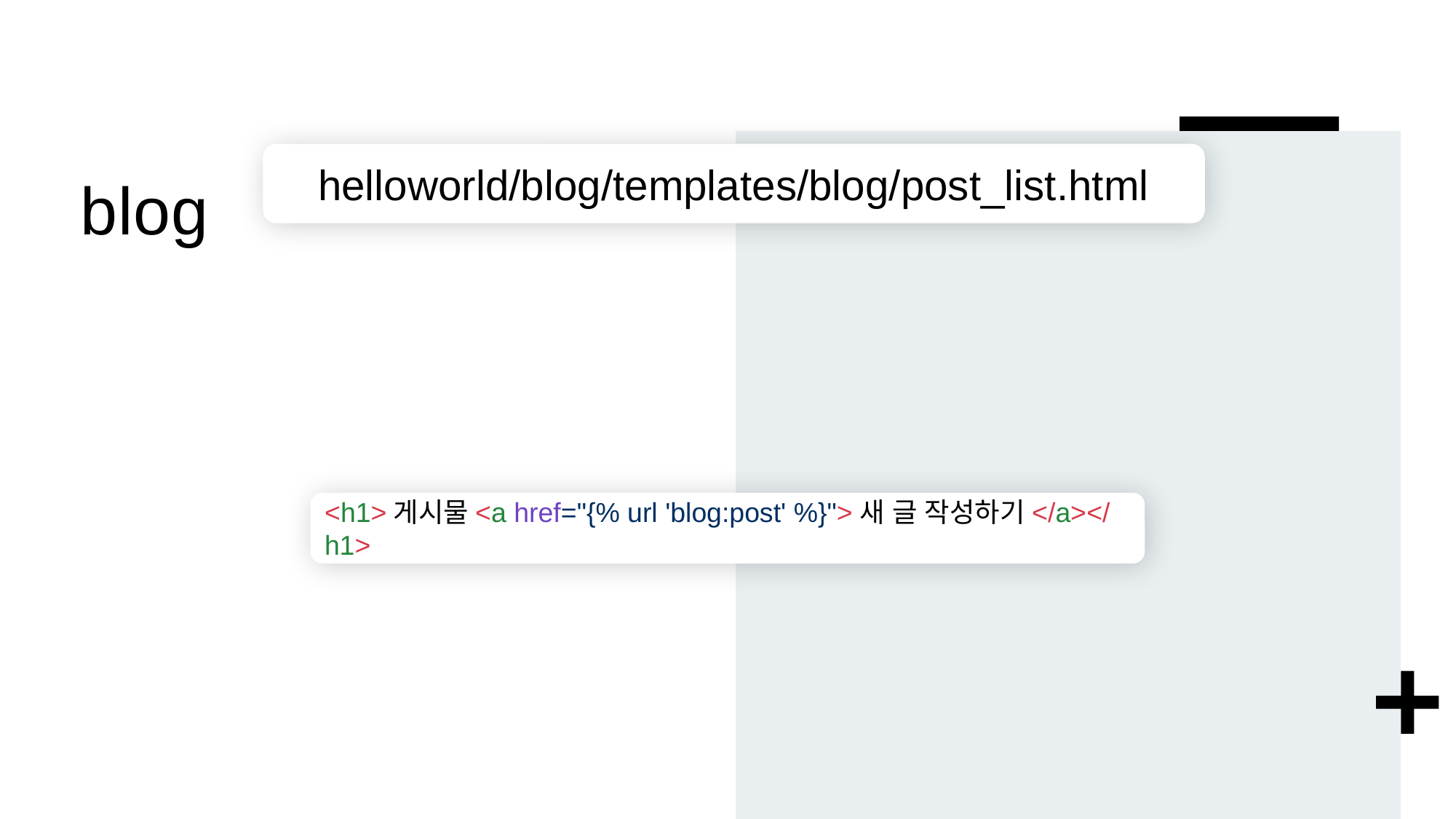

# blog
helloworld/blog/templates/blog/post_list.html
<h1>게시물<a href="{% url 'blog:post' %}">새 글 작성하기</a></h1>